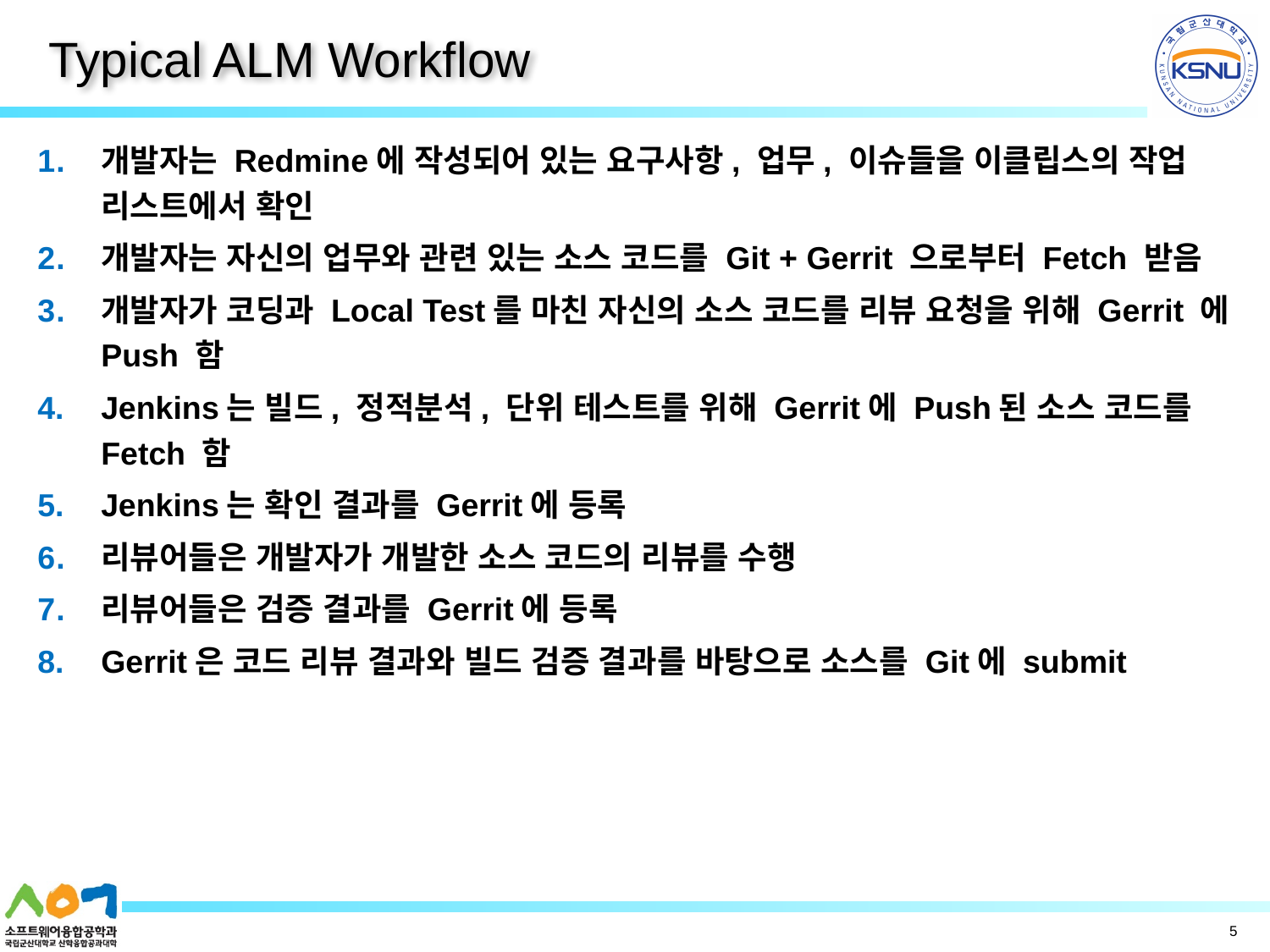

# Typical ALM Workflow
개발자는 Redmine에 작성되어 있는 요구사항, 업무, 이슈들을 이클립스의 작업 리스트에서 확인
개발자는 자신의 업무와 관련 있는 소스 코드를 Git + Gerrit 으로부터 Fetch 받음
개발자가 코딩과 Local Test를 마친 자신의 소스 코드를 리뷰 요청을 위해 Gerrit 에 Push 함
Jenkins는 빌드, 정적분석, 단위 테스트를 위해 Gerrit에 Push된 소스 코드를 Fetch 함
Jenkins는 확인 결과를 Gerrit에 등록
리뷰어들은 개발자가 개발한 소스 코드의 리뷰를 수행
리뷰어들은 검증 결과를 Gerrit에 등록
Gerrit은 코드 리뷰 결과와 빌드 검증 결과를 바탕으로 소스를 Git에 submit
5